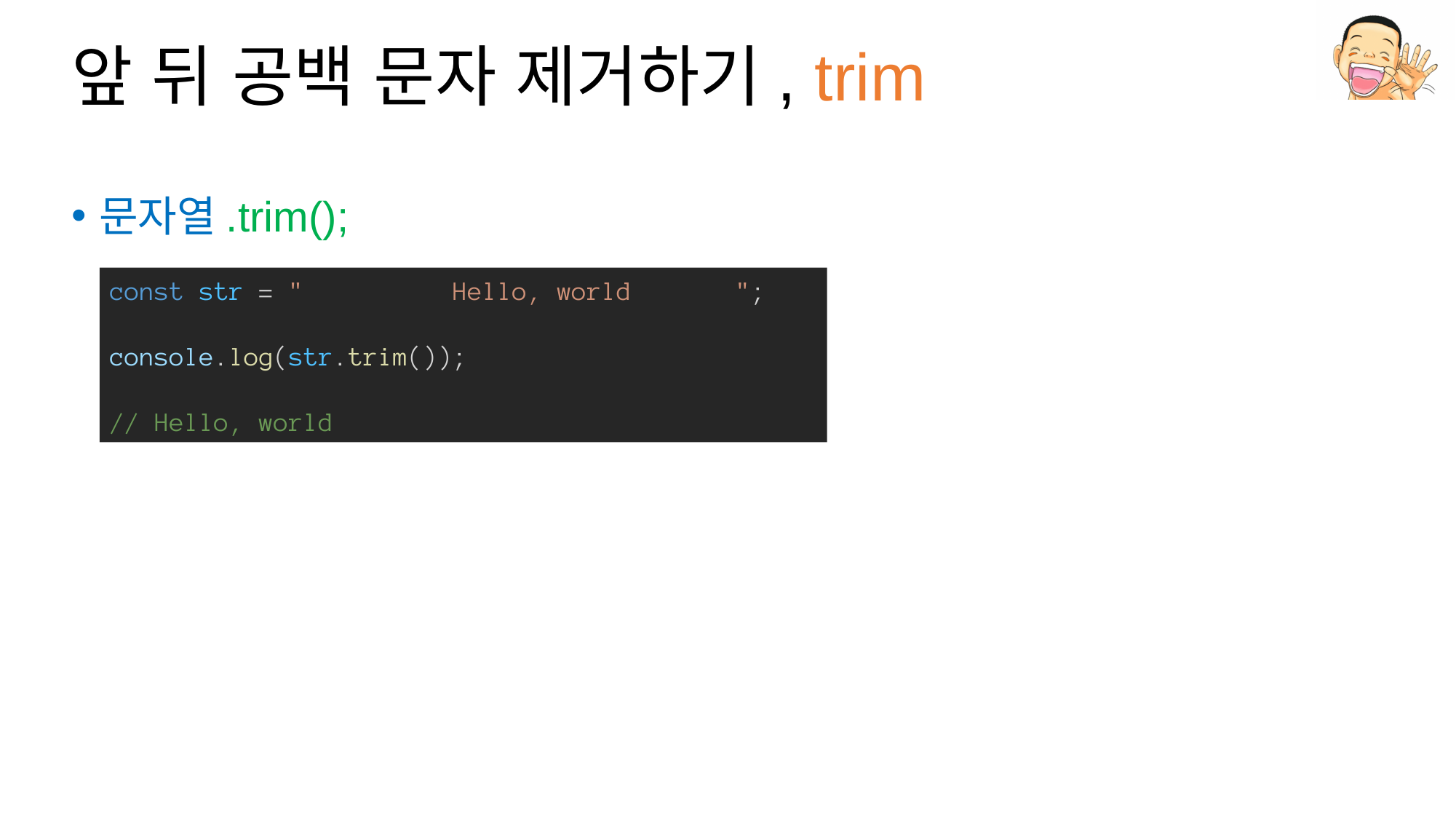

# 앞 뒤 공백 문자 제거하기, trim
문자열.trim();
const str = "          Hello, world       ";
console.log(str.trim());
// Hello, world